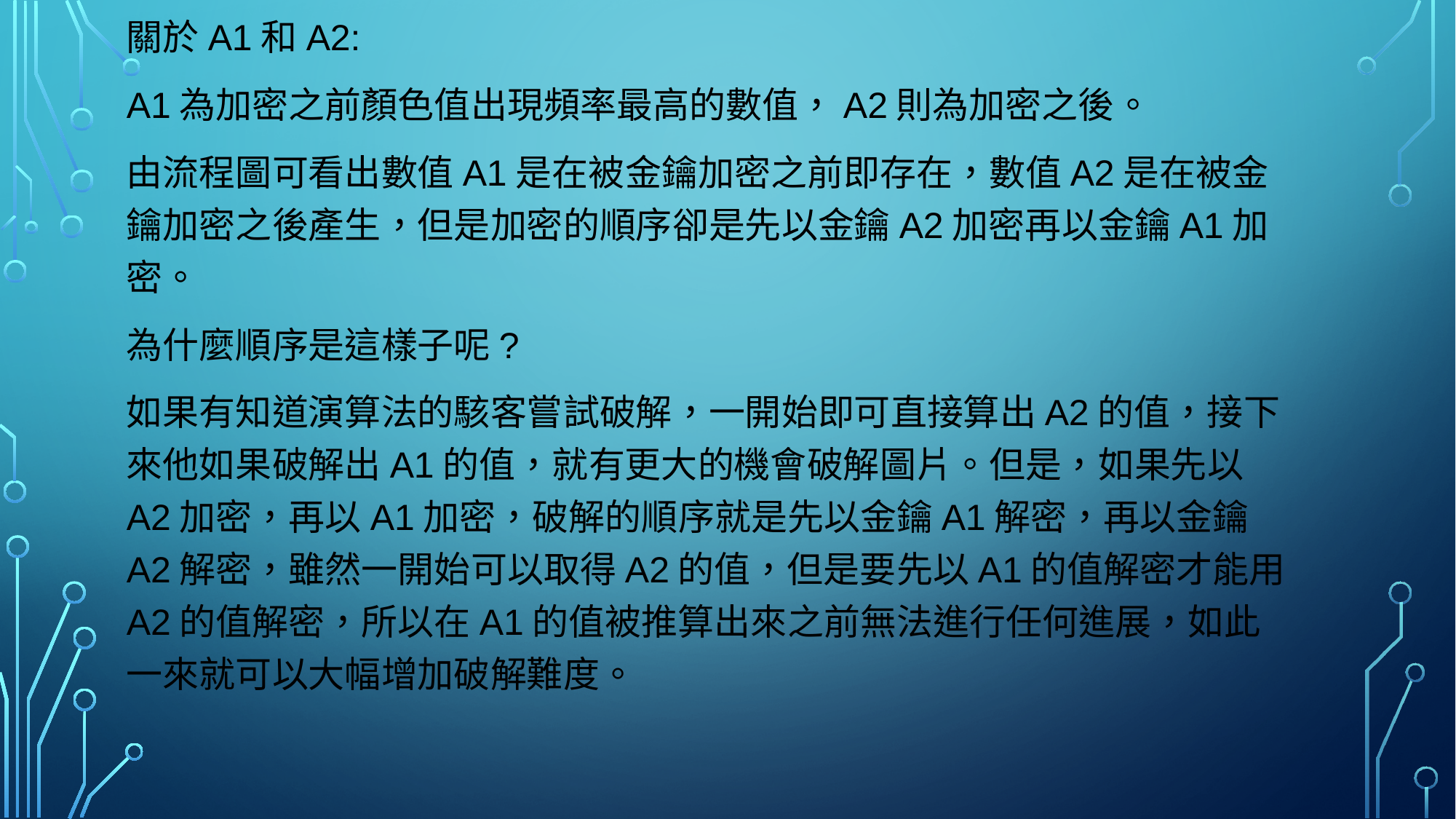

關於A1和A2:
A1為加密之前顏色值出現頻率最高的數值，A2則為加密之後。
由流程圖可看出數值A1是在被金鑰加密之前即存在，數值A2是在被金鑰加密之後產生，但是加密的順序卻是先以金鑰A2加密再以金鑰A1加密。
為什麼順序是這樣子呢?
如果有知道演算法的駭客嘗試破解，一開始即可直接算出A2的值，接下來他如果破解出A1的值，就有更大的機會破解圖片。但是，如果先以A2加密，再以A1加密，破解的順序就是先以金鑰A1解密，再以金鑰A2解密，雖然一開始可以取得A2的值，但是要先以A1的值解密才能用A2的值解密，所以在A1的值被推算出來之前無法進行任何進展，如此一來就可以大幅增加破解難度。